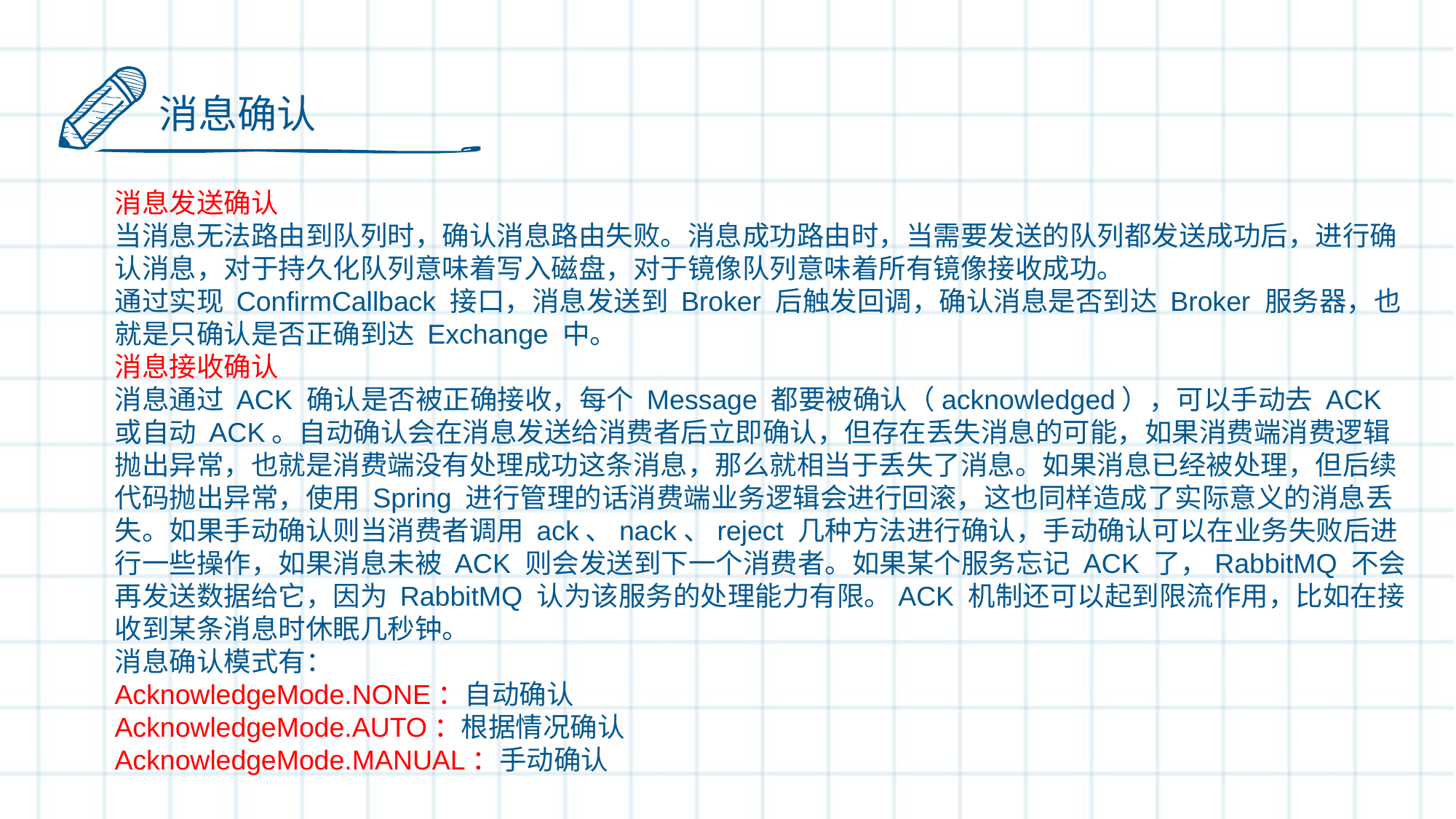

消息确认

消息发送确认
当消息无法路由到队列时，确认消息路由失败。消息成功路由时，当需要发送的队列都发送成功后，进行确认消息，对于持久化队列意味着写入磁盘，对于镜像队列意味着所有镜像接收成功。
通过实现 ConfirmCallback 接口，消息发送到 Broker 后触发回调，确认消息是否到达 Broker 服务器，也就是只确认是否正确到达 Exchange 中。
消息接收确认
消息通过 ACK 确认是否被正确接收，每个 Message 都要被确认（acknowledged），可以手动去 ACK 或自动 ACK。自动确认会在消息发送给消费者后立即确认，但存在丢失消息的可能，如果消费端消费逻辑抛出异常，也就是消费端没有处理成功这条消息，那么就相当于丢失了消息。如果消息已经被处理，但后续代码抛出异常，使用 Spring 进行管理的话消费端业务逻辑会进行回滚，这也同样造成了实际意义的消息丢失。如果手动确认则当消费者调用 ack、nack、reject 几种方法进行确认，手动确认可以在业务失败后进行一些操作，如果消息未被 ACK 则会发送到下一个消费者。如果某个服务忘记 ACK 了，RabbitMQ 不会再发送数据给它，因为 RabbitMQ 认为该服务的处理能力有限。ACK 机制还可以起到限流作用，比如在接收到某条消息时休眠几秒钟。
消息确认模式有：
AcknowledgeMode.NONE：自动确认
AcknowledgeMode.AUTO：根据情况确认
AcknowledgeMode.MANUAL：手动确认